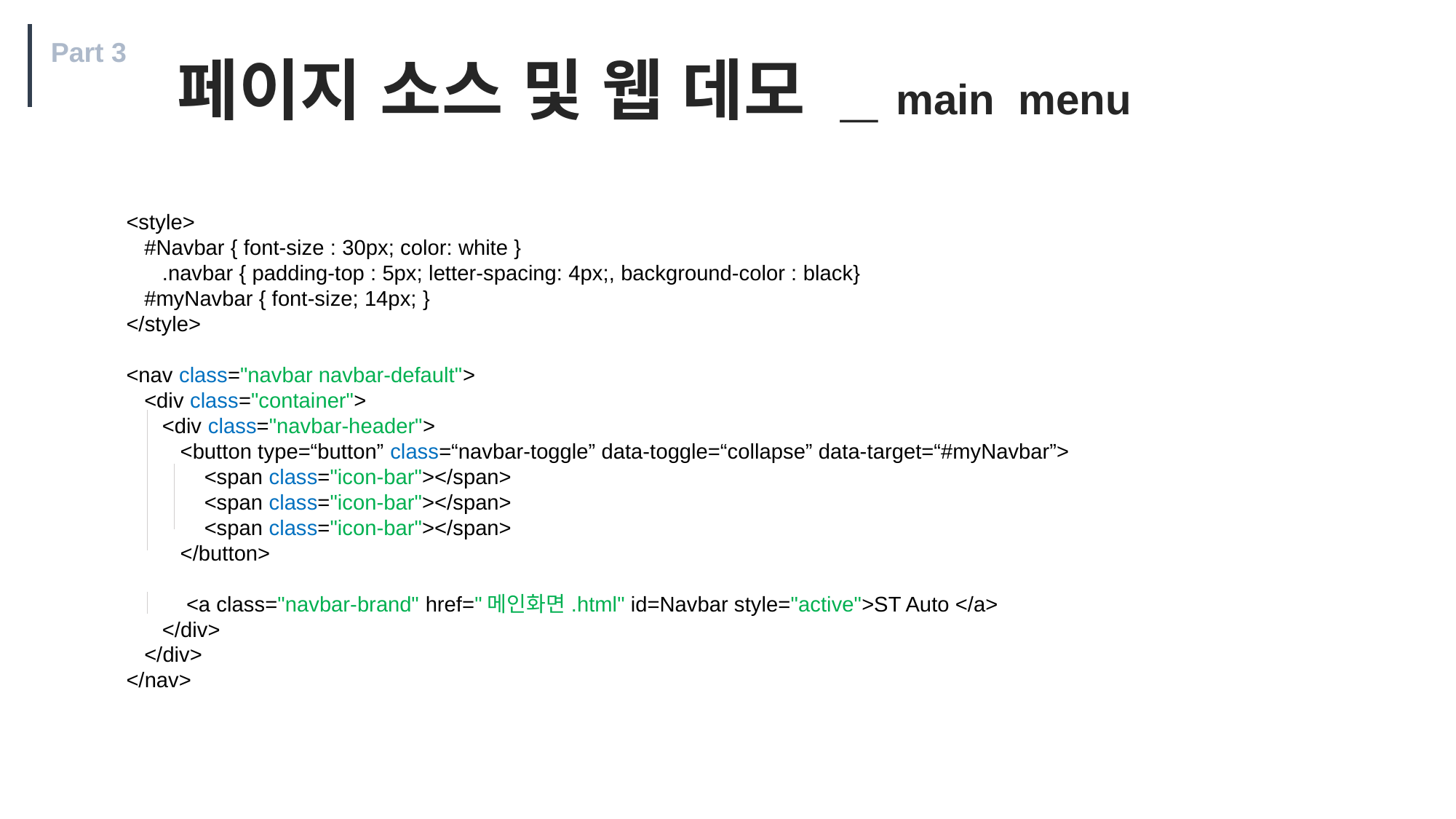

Part 3
페이지 소스 및 웹 데모 _ main  menu
<style>
   #Navbar { font-size : 30px; color: white }
      .navbar { padding-top : 5px; letter-spacing: 4px;, background-color : black}
   #myNavbar { font-size; 14px; }
</style>

<nav class="navbar navbar-default">
   <div class="container">
      <div class="navbar-header">
         <button type=“button” class=“navbar-toggle” data-toggle=“collapse” data-target=“#myNavbar”>
             <span class="icon-bar"></span>
             <span class="icon-bar"></span>
             <span class="icon-bar"></span>
         </button>

          <a class="navbar-brand" href="메인화면.html" id=Navbar style="active">ST Auto </a>
      </div>
   </div>
</nav>